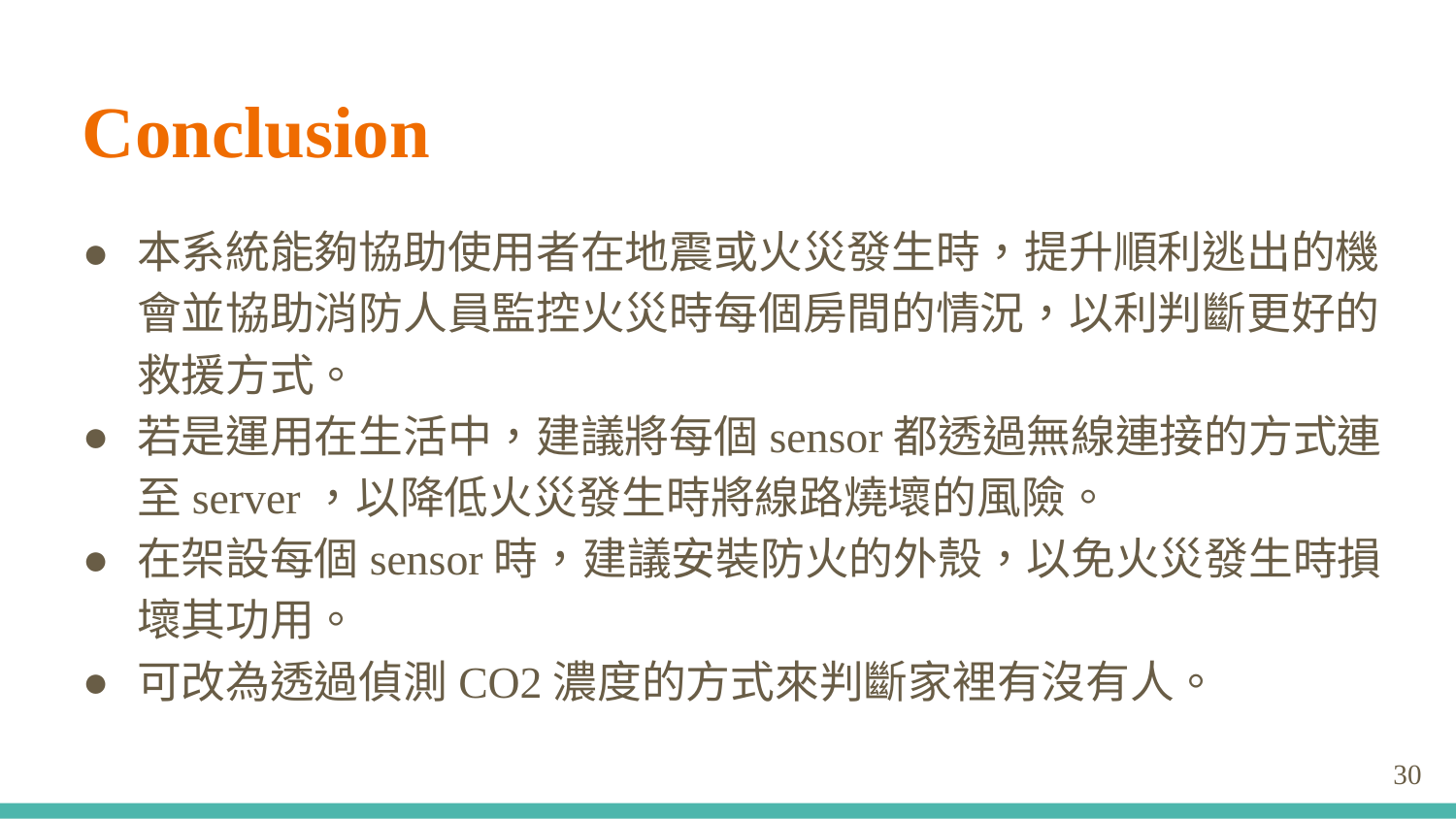

# Conclusion
本系統能夠協助使用者在地震或火災發生時，提升順利逃出的機會並協助消防人員監控火災時每個房間的情況，以利判斷更好的救援方式。
若是運用在生活中，建議將每個sensor都透過無線連接的方式連至server，以降低火災發生時將線路燒壞的風險。
在架設每個sensor時，建議安裝防火的外殼，以免火災發生時損壞其功用。
可改為透過偵測CO2濃度的方式來判斷家裡有沒有人。

30